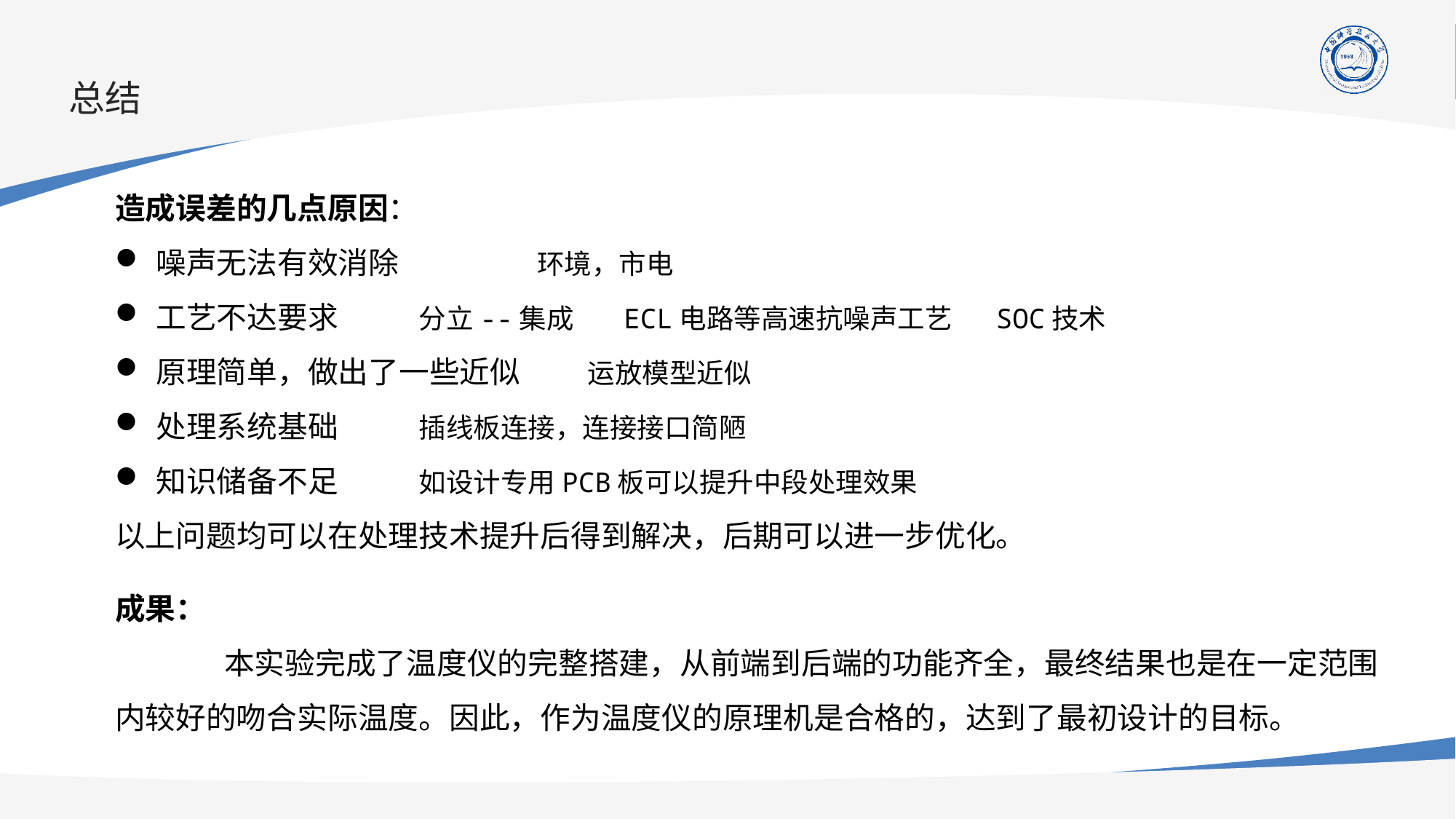

# 总结
造成误差的几点原因：
噪声无法有效消除	        环境，市电
工艺不达要求            分立--集成       ECL电路等高速抗噪声工艺      SOC技术
原理简单，做出了一些近似          运放模型近似
处理系统基础            插线板连接，连接接口简陋
知识储备不足            如设计专用PCB板可以提升中段处理效果
以上问题均可以在处理技术提升后得到解决，后期可以进一步优化。

成果：
	本实验完成了温度仪的完整搭建，从前端到后端的功能齐全，最终结果也是在一定范围内较好的吻合实际温度。因此，作为温度仪的原理机是合格的，达到了最初设计的目标。